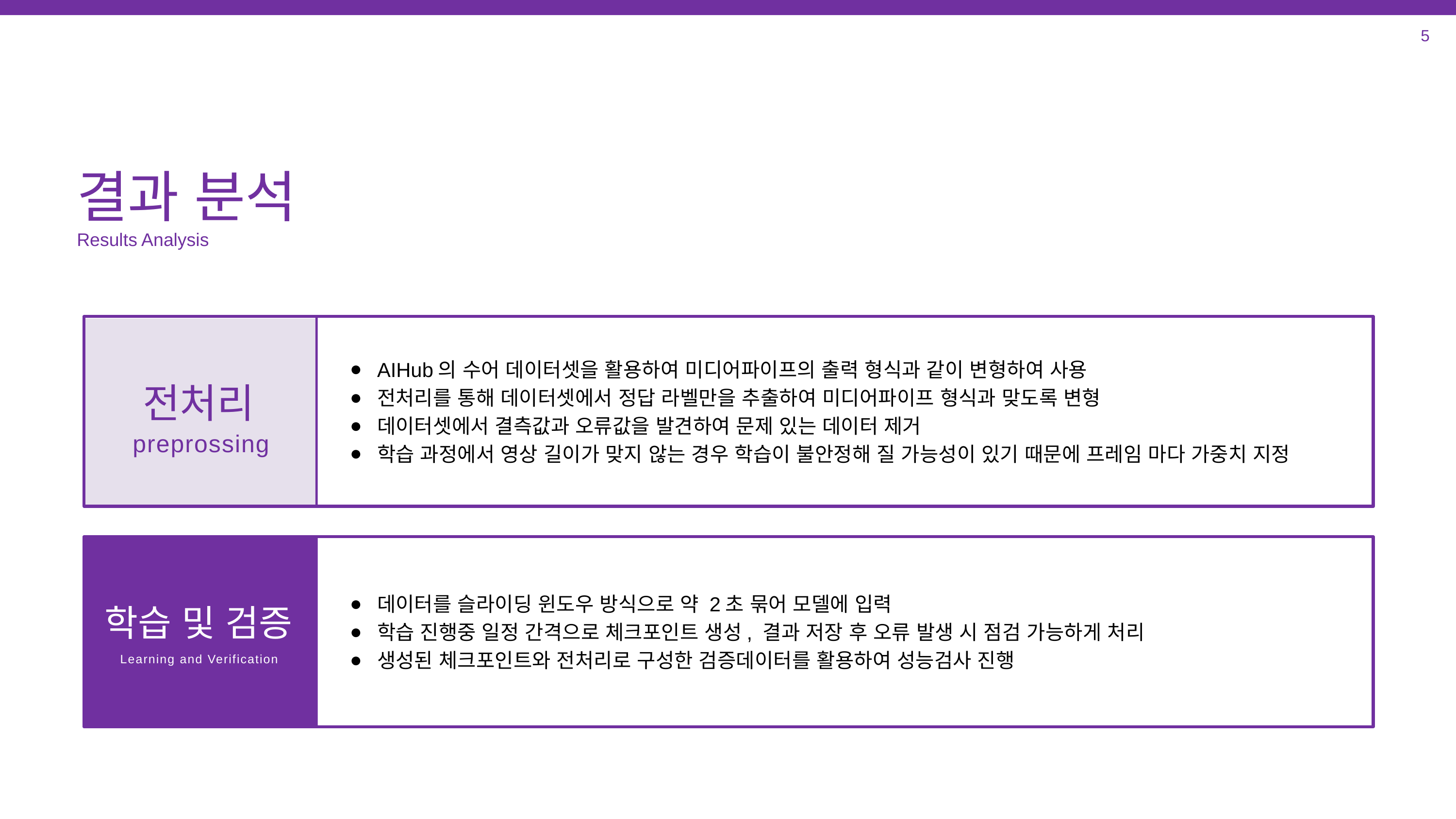

5
결과 분석
Results Analysis

AIHub의 수어 데이터셋을 활용하여 미디어파이프의 출력 형식과 같이 변형하여 사용
전처리를 통해 데이터셋에서 정답 라벨만을 추출하여 미디어파이프 형식과 맞도록 변형
데이터셋에서 결측값과 오류값을 발견하여 문제 있는 데이터 제거
학습 과정에서 영상 길이가 맞지 않는 경우 학습이 불안정해 질 가능성이 있기 때문에 프레임 마다 가중치 지정
전처리
preprossing

데이터를 슬라이딩 윈도우 방식으로 약 2초 묶어 모델에 입력
학습 진행중 일정 간격으로 체크포인트 생성, 결과 저장 후 오류 발생 시 점검 가능하게 처리
생성된 체크포인트와 전처리로 구성한 검증데이터를 활용하여 성능검사 진행
학습 및 검증
Learning and Verification